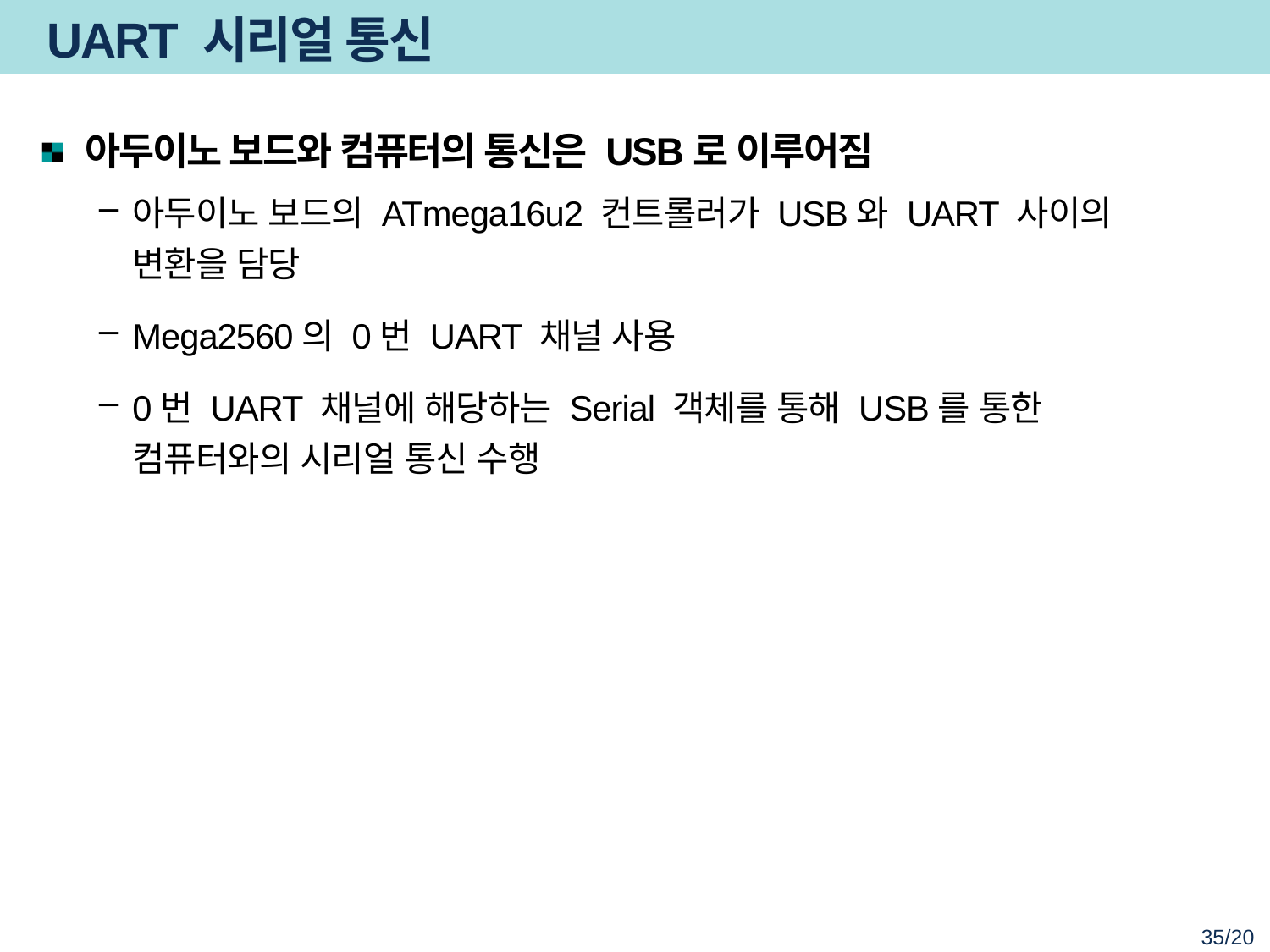

# UART 시리얼 통신
아두이노 보드와 컴퓨터의 통신은 USB로 이루어짐
아두이노 보드의 ATmega16u2 컨트롤러가 USB와 UART 사이의 변환을 담당
Mega2560의 0번 UART 채널 사용
0번 UART 채널에 해당하는 Serial 객체를 통해 USB를 통한 컴퓨터와의 시리얼 통신 수행